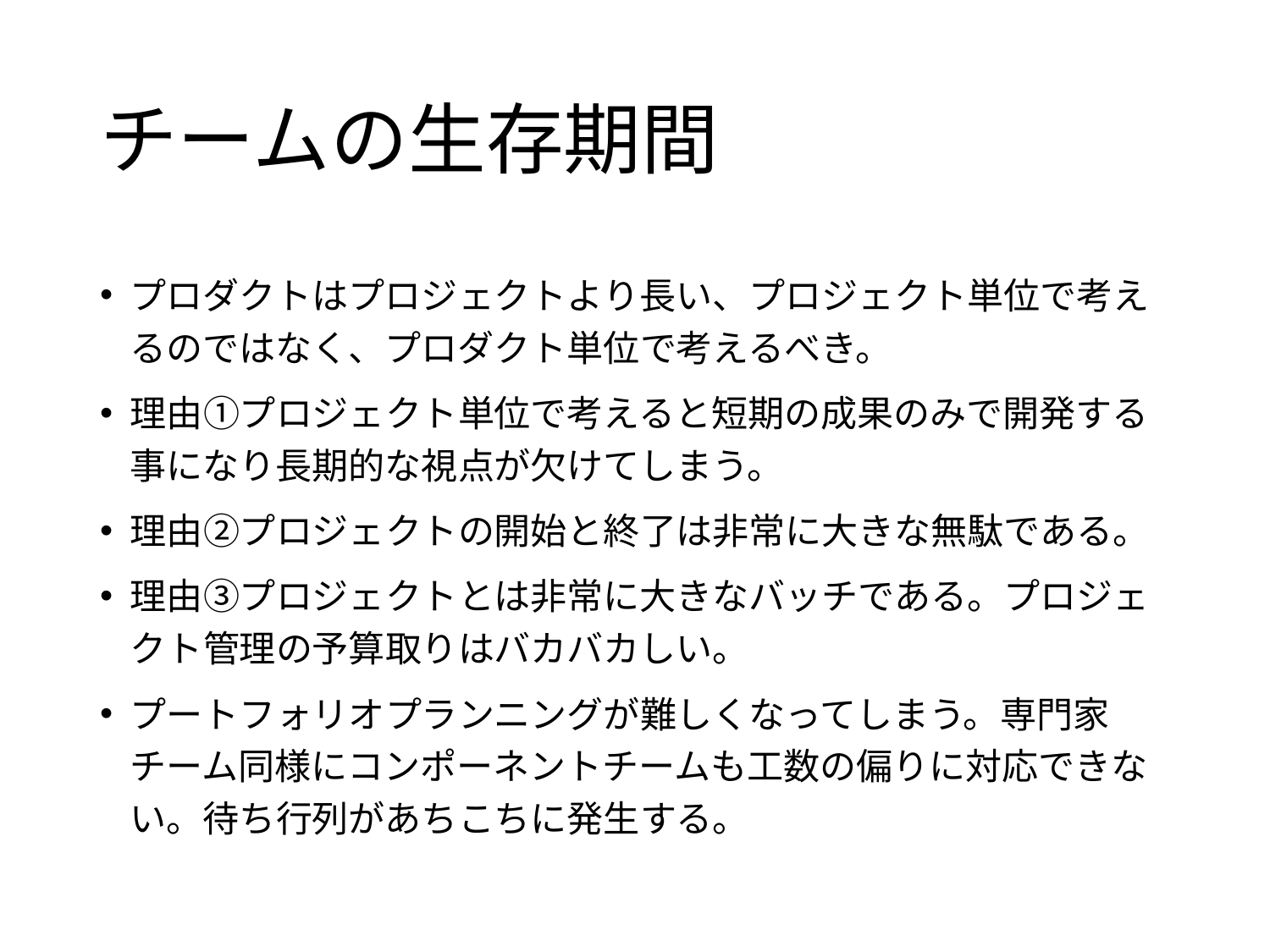

# チームの生存期間
プロダクトはプロジェクトより長い、プロジェクト単位で考えるのではなく、プロダクト単位で考えるべき。
理由①プロジェクト単位で考えると短期の成果のみで開発する事になり長期的な視点が欠けてしまう。
理由②プロジェクトの開始と終了は非常に大きな無駄である。
理由③プロジェクトとは非常に大きなバッチである。プロジェクト管理の予算取りはバカバカしい。
プートフォリオプランニングが難しくなってしまう。専門家チーム同様にコンポーネントチームも工数の偏りに対応できない。待ち行列があちこちに発生する。